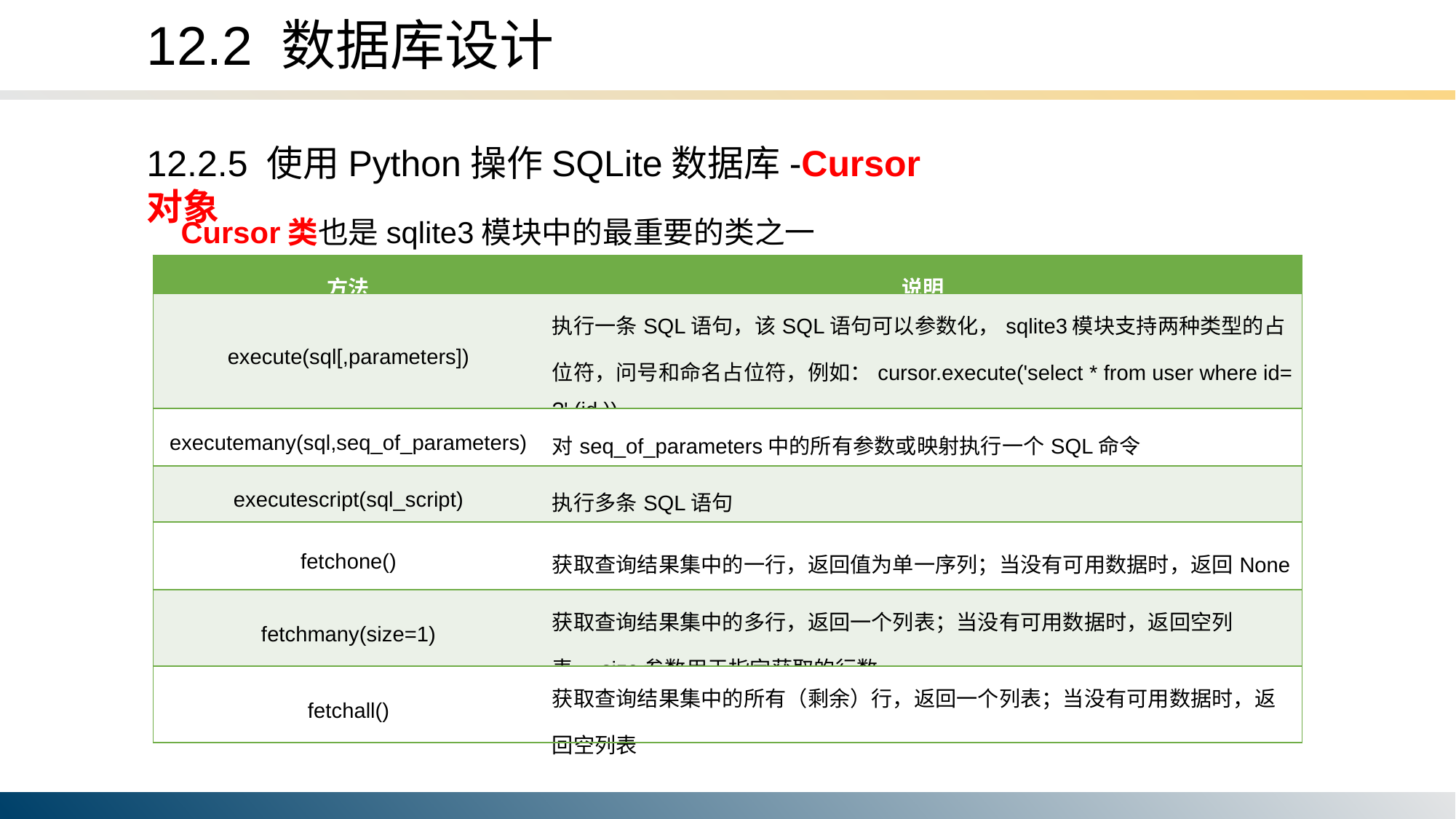

12.2 数据库设计
12.2.5 使用Python操作SQLite数据库-Cursor对象
Cursor类也是sqlite3模块中的最重要的类之一
| 方法 | 说明 |
| --- | --- |
| execute(sql[,parameters]) | 执行一条SQL语句，该SQL语句可以参数化，sqlite3模块支持两种类型的占位符，问号和命名占位符，例如：cursor.execute('select \* from user where id= ?',(id,)) |
| executemany(sql,seq\_of\_parameters) | 对seq\_of\_parameters中的所有参数或映射执行一个SQL命令 |
| executescript(sql\_script) | 执行多条SQL语句 |
| fetchone() | 获取查询结果集中的一行，返回值为单一序列；当没有可用数据时，返回None |
| fetchmany(size=1) | 获取查询结果集中的多行，返回一个列表；当没有可用数据时，返回空列表。size参数用于指定获取的行数 |
| fetchall() | 获取查询结果集中的所有（剩余）行，返回一个列表；当没有可用数据时，返回空列表 |